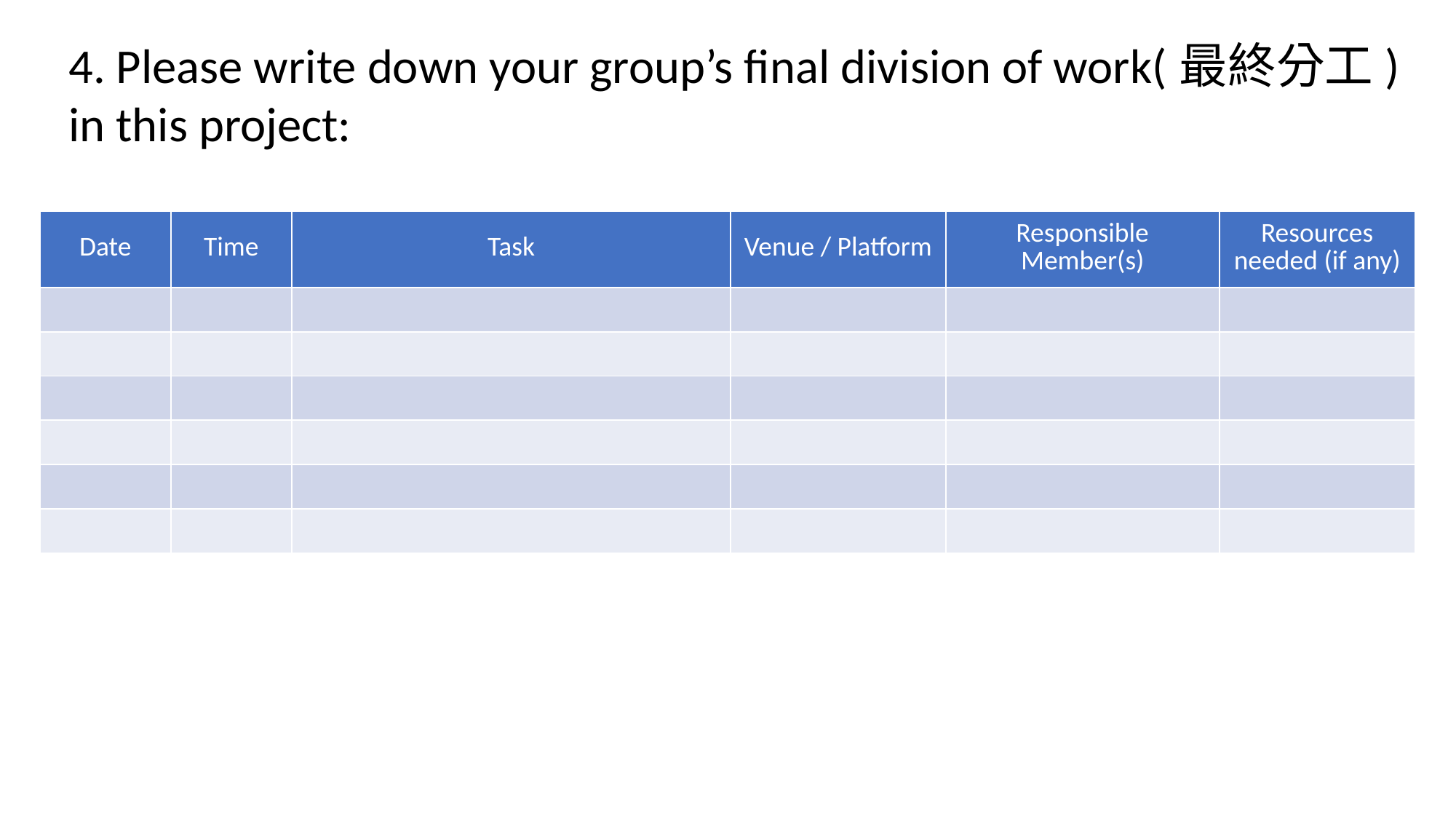

4. Please write down your group’s final division of work(最終分工) in this project:
| Date | Time | Task | Venue / Platform | Responsible Member(s) | Resources needed (if any) |
| --- | --- | --- | --- | --- | --- |
|  |  |  |  |  |  |
|  |  |  |  |  |  |
|  |  |  |  |  |  |
|  |  |  |  |  |  |
|  |  |  |  |  |  |
|  |  |  |  |  |  |